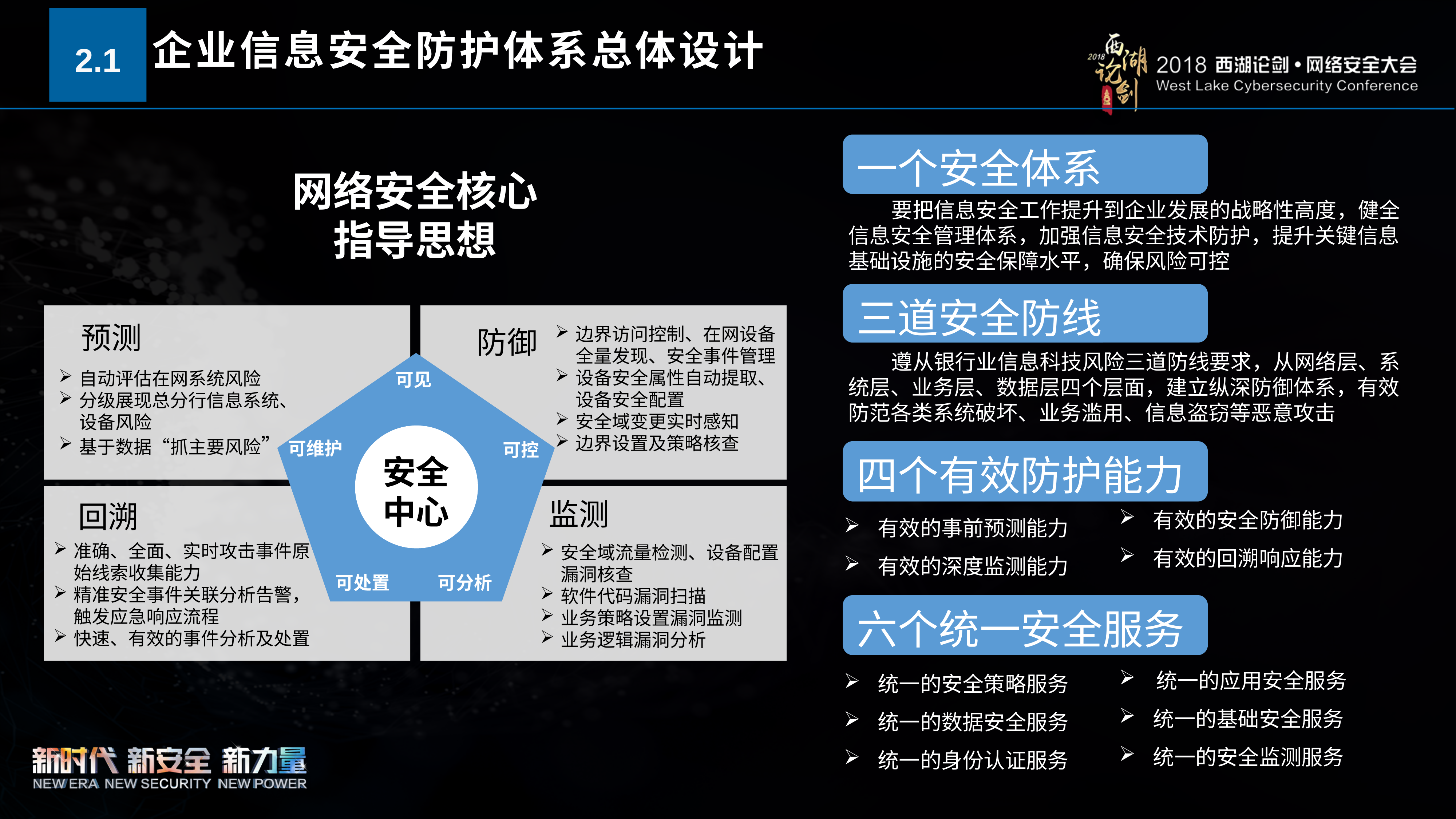

2.1
企业信息安全防护体系总体设计
一个安全体系
网络安全核心指导思想
要把信息安全工作提升到企业发展的战略性高度，健全信息安全管理体系，加强信息安全技术防护，提升关键信息基础设施的安全保障水平，确保风险可控
三道安全防线

预测
边界访问控制、在网设备全量发现、安全事件管理
设备安全属性自动提取、设备安全配置
安全域变更实时感知
边界设置及策略核查
防御

安全
中心
可见
可维护
可控
可处置
可分析
自动评估在网系统风险
分级展现总分行信息系统、设备风险
基于数据“抓主要风险”

监测
回溯
准确、全面、实时攻击事件原始线索收集能力
精准安全事件关联分析告警，触发应急响应流程
快速、有效的事件分析及处置
安全域流量检测、设备配置漏洞核查
软件代码漏洞扫描
业务策略设置漏洞监测
业务逻辑漏洞分析
遵从银行业信息科技风险三道防线要求，从网络层、系统层、业务层、数据层四个层面，建立纵深防御体系，有效防范各类系统破坏、业务滥用、信息盗窃等恶意攻击
四个有效防护能力
有效的安全防御能力
有效的回溯响应能力
有效的事前预测能力
有效的深度监测能力
六个统一安全服务
 统一的应用安全服务
统一的基础安全服务
统一的安全监测服务
统一的安全策略服务
统一的数据安全服务
统一的身份认证服务